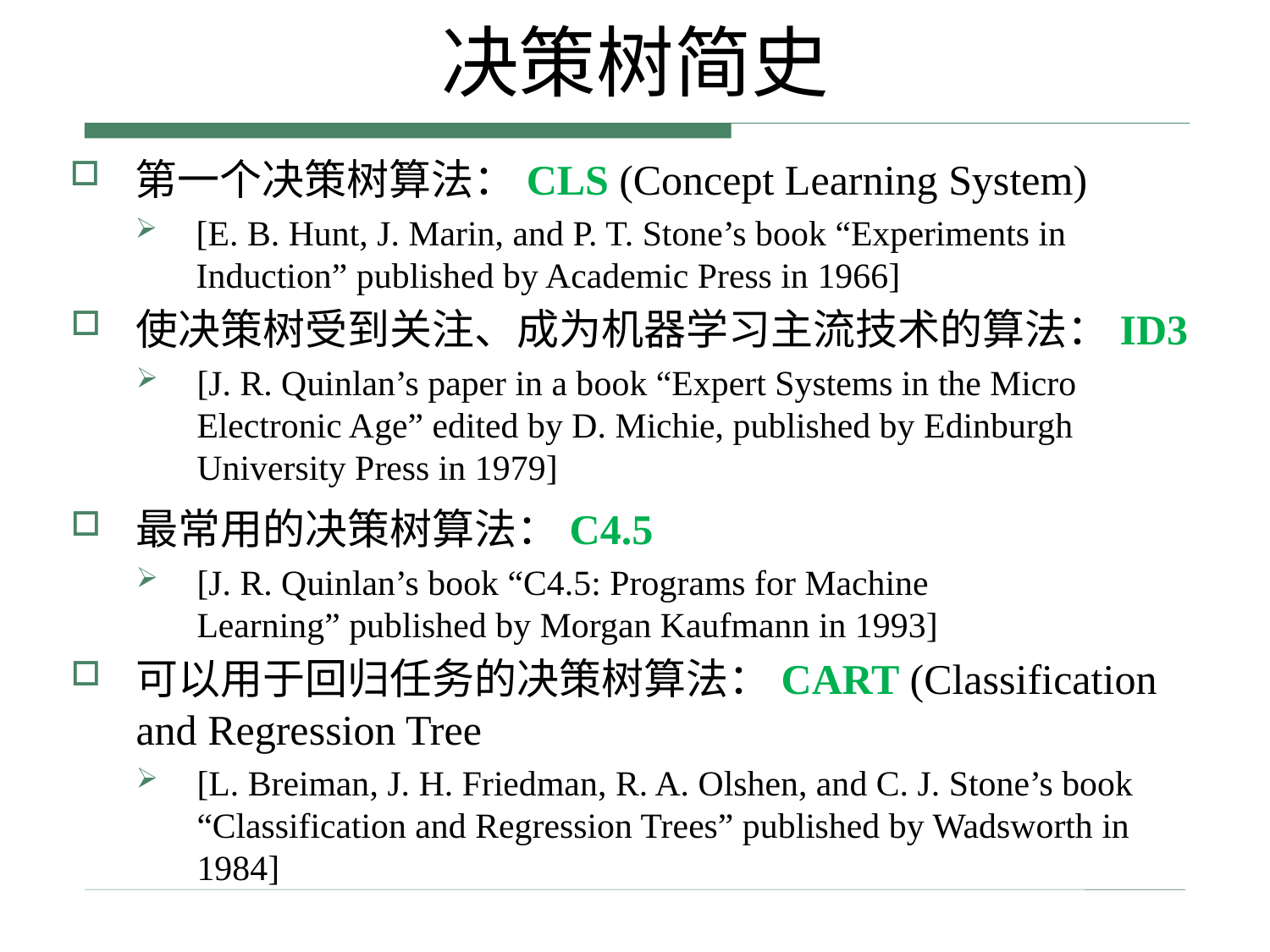

# 决策树简史
第一个决策树算法：CLS (Concept Learning System)
[E. B. Hunt, J. Marin, and P. T. Stone’s book “Experiments in Induction” published by Academic Press in 1966]

使决策树受到关注、成为机器学习主流技术的算法：ID3
[J. R. Quinlan’s paper in a book “Expert Systems in the Micro	Electronic Age” edited by D. Michie, published by Edinburgh University Press in 1979]

最常用的决策树算法：C4.5
[J. R. Quinlan’s book “C4.5: Programs for Machine Learning” published by Morgan Kaufmann in 1993]

可以用于回归任务的决策树算法：CART (Classification and Regression Tree
[L. Breiman, J. H. Friedman, R. A. Olshen, and C. J. Stone’s book “Classification and Regression Trees” published by Wadsworth in 1984]

10